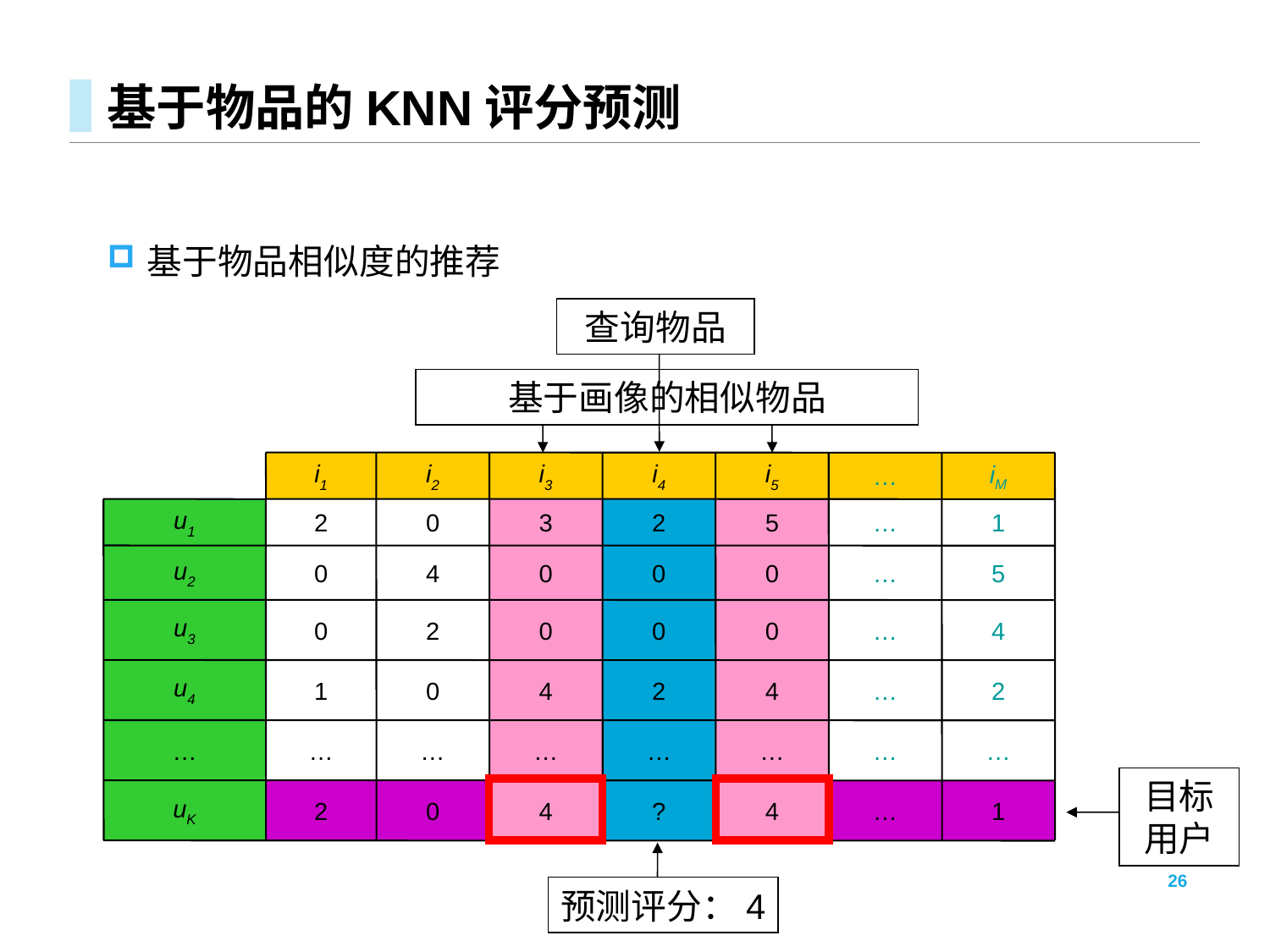

# 基于物品的KNN评分预测
基于物品相似度的推荐
查询物品

基于画像的相似物品

i1

i2

i3

i4

i5

…

iM

u1

2

0
3
2
5
…
1
u2

0
4
0
0
0
…
5
u3

0
2
0
0
0
…
4
u4

1
0
4
2
4
…
2
…

…
…
…
…
…
…
…
uK

2
0
4
?
4
…
1

目标用户

预测评分：4
26